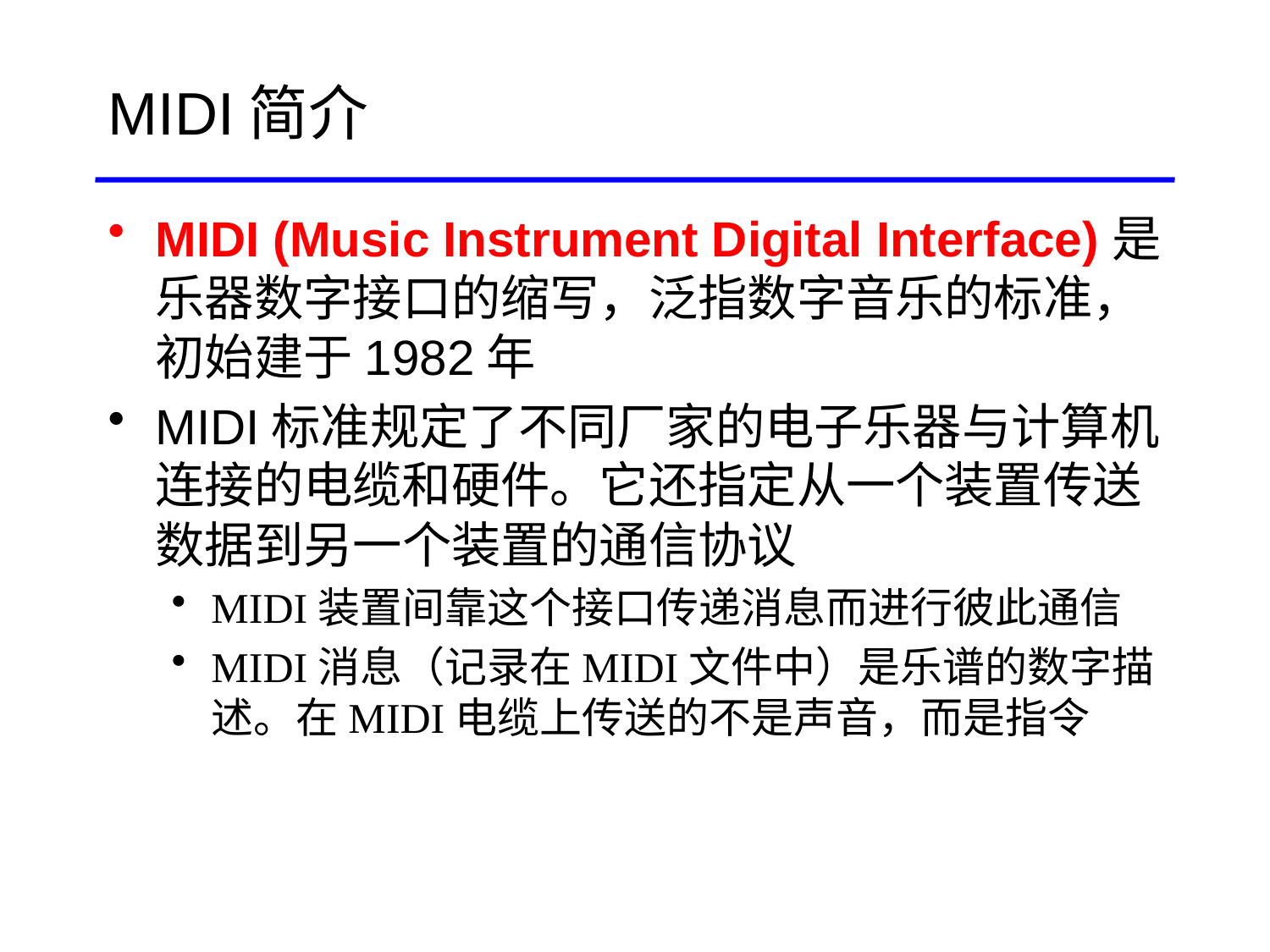

MIDI简介
MIDI (Music Instrument Digital Interface)是乐器数字接口的缩写，泛指数字音乐的标准，初始建于1982年
MIDI标准规定了不同厂家的电子乐器与计算机连接的电缆和硬件。它还指定从一个装置传送数据到另一个装置的通信协议
MIDI装置间靠这个接口传递消息而进行彼此通信
MIDI消息（记录在MIDI文件中）是乐谱的数字描述。在MIDI电缆上传送的不是声音，而是指令